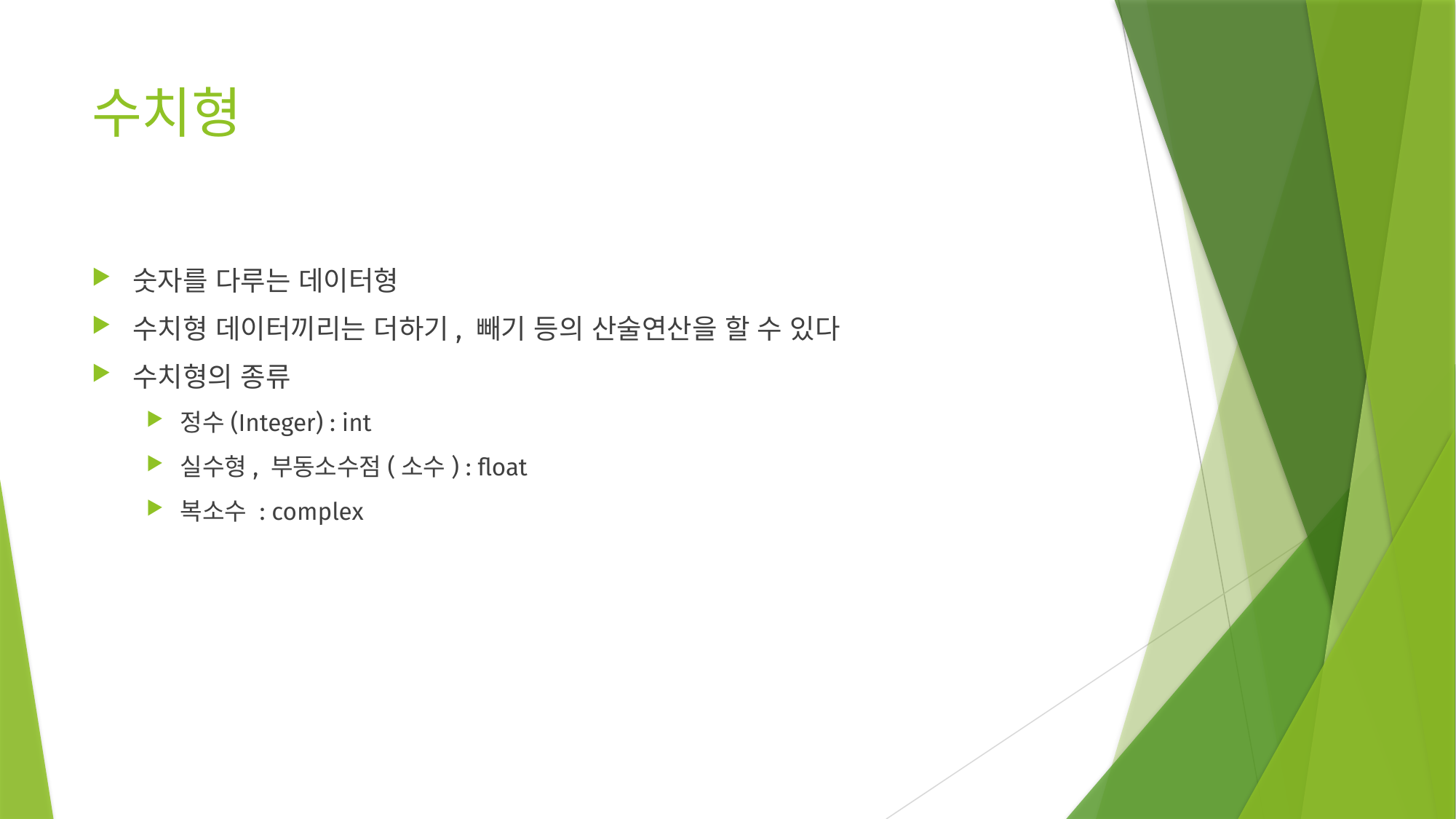

# 수치형
숫자를 다루는 데이터형
수치형 데이터끼리는 더하기, 빼기 등의 산술연산을 할 수 있다
수치형의 종류
정수(Integer) : int
실수형, 부동소수점(소수) : float
복소수 : complex